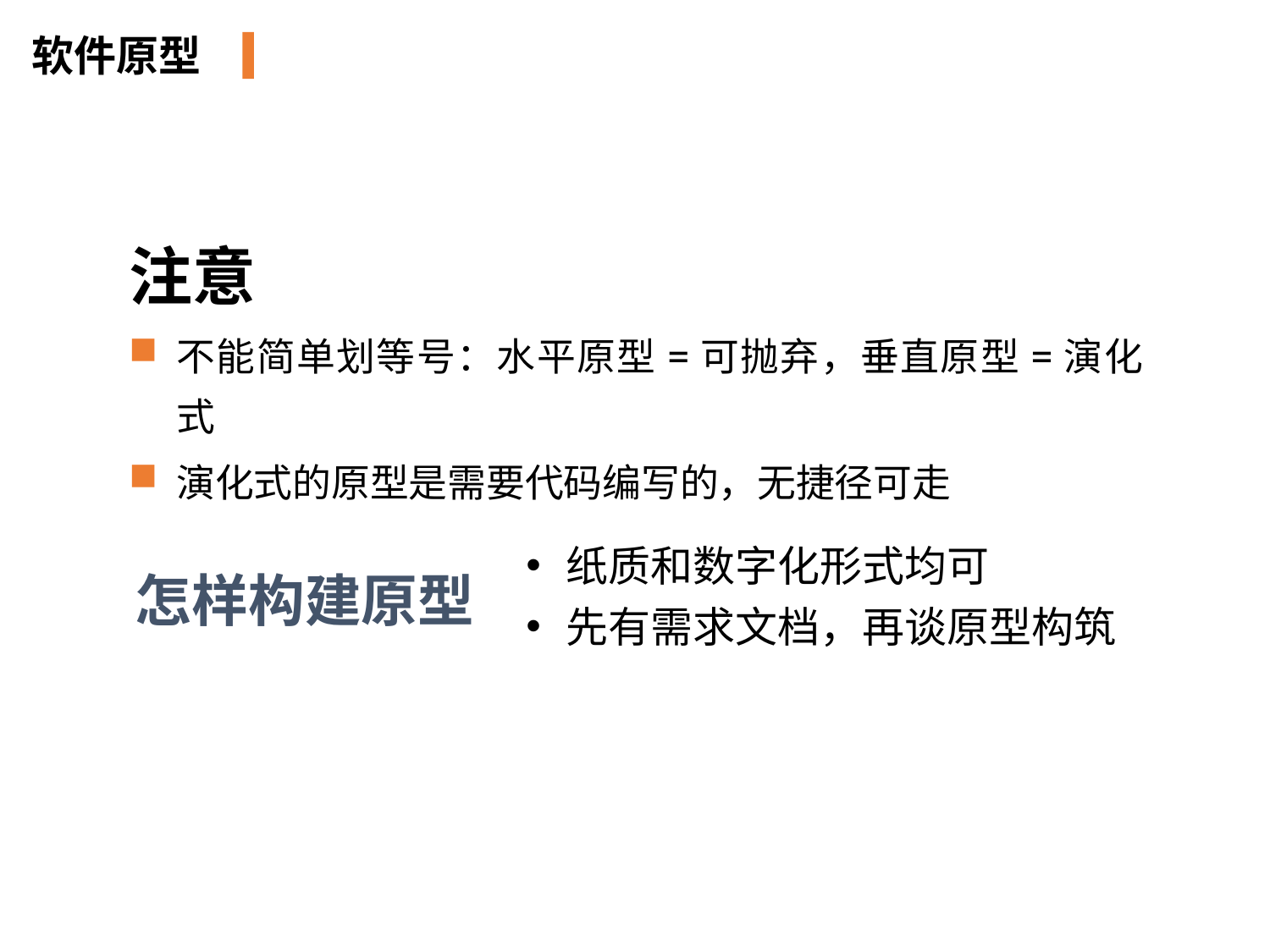

软件原型

注意
不能简单划等号：水平原型=可抛弃，垂直原型=演化式
演化式的原型是需要代码编写的，无捷径可走
纸质和数字化形式均可
先有需求文档，再谈原型构筑
怎样构建原型